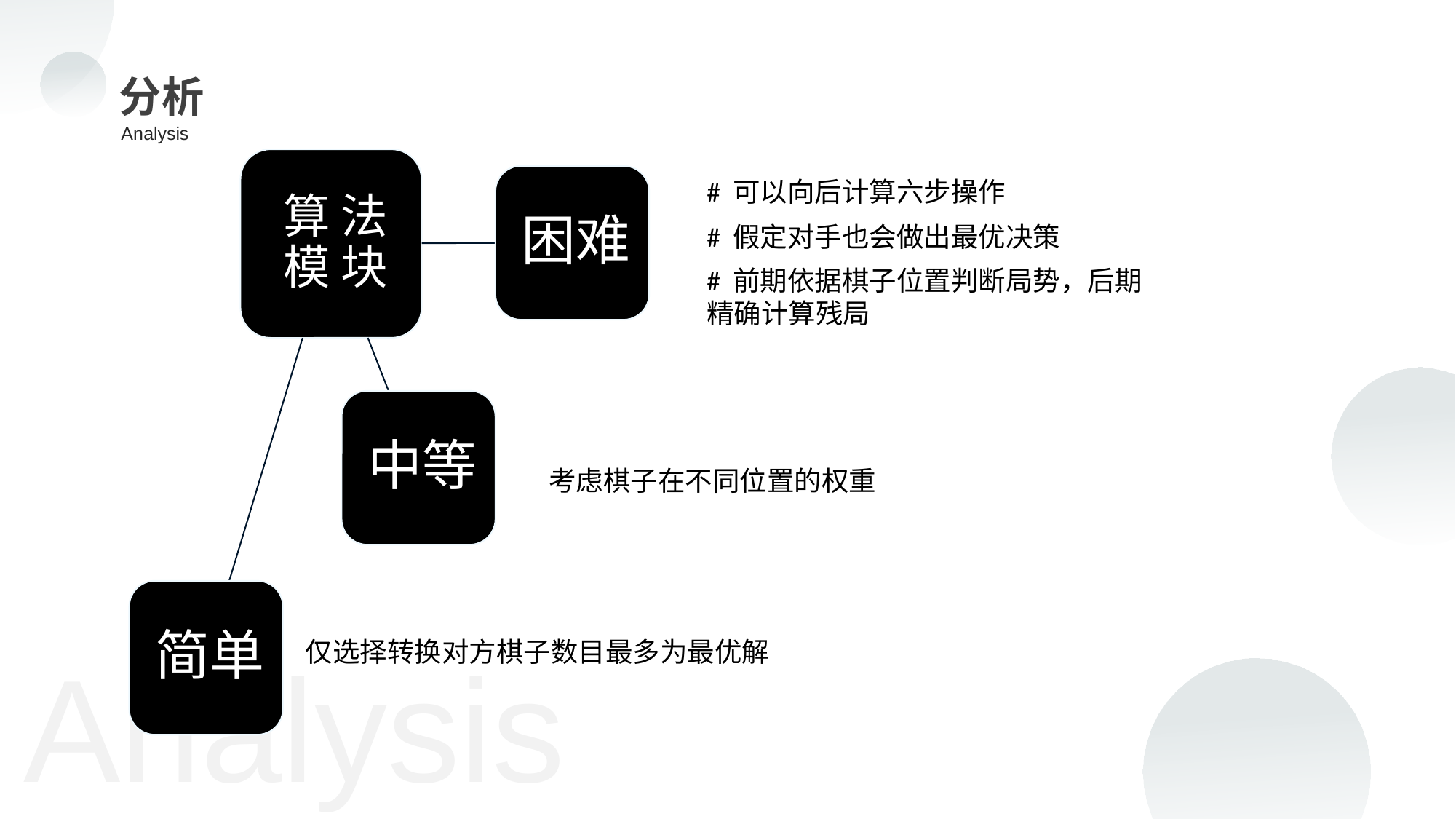

算 法模 块
简单
中等
困难

分析
Analysis
# 可以向后计算六步操作
# 假定对手也会做出最优决策
# 前期依据棋子位置判断局势，后期精确计算残局

考虑棋子在不同位置的权重
仅选择转换对方棋子数目最多为最优解
Analysis